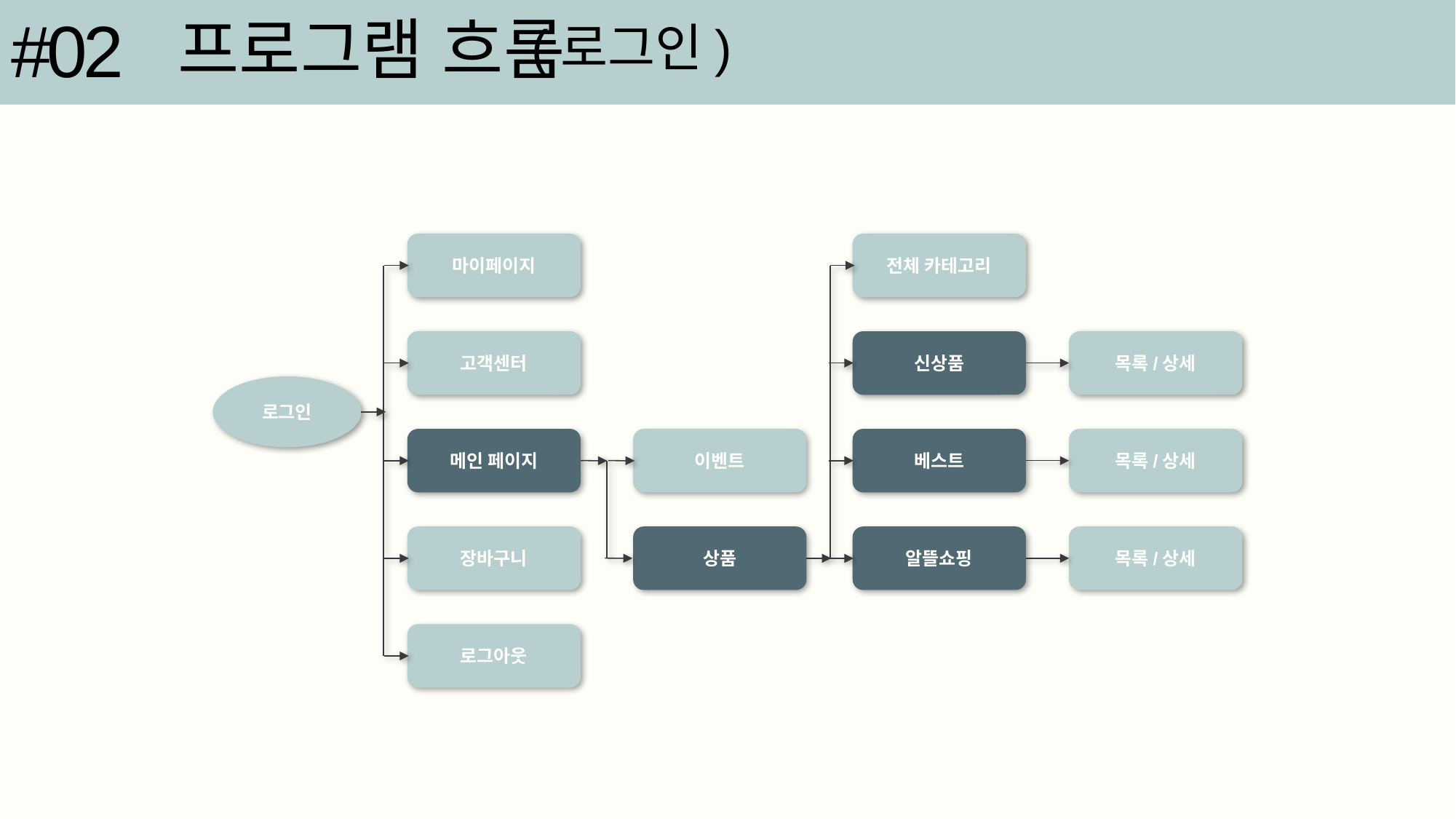

#02
프로그램 흐름
(로그인)

마이페이지
전체 카테고리
고객센터
신상품
목록/상세
로그인
메인 페이지
이벤트
베스트
목록/상세
장바구니
상품
알뜰쇼핑
목록/상세
로그아웃